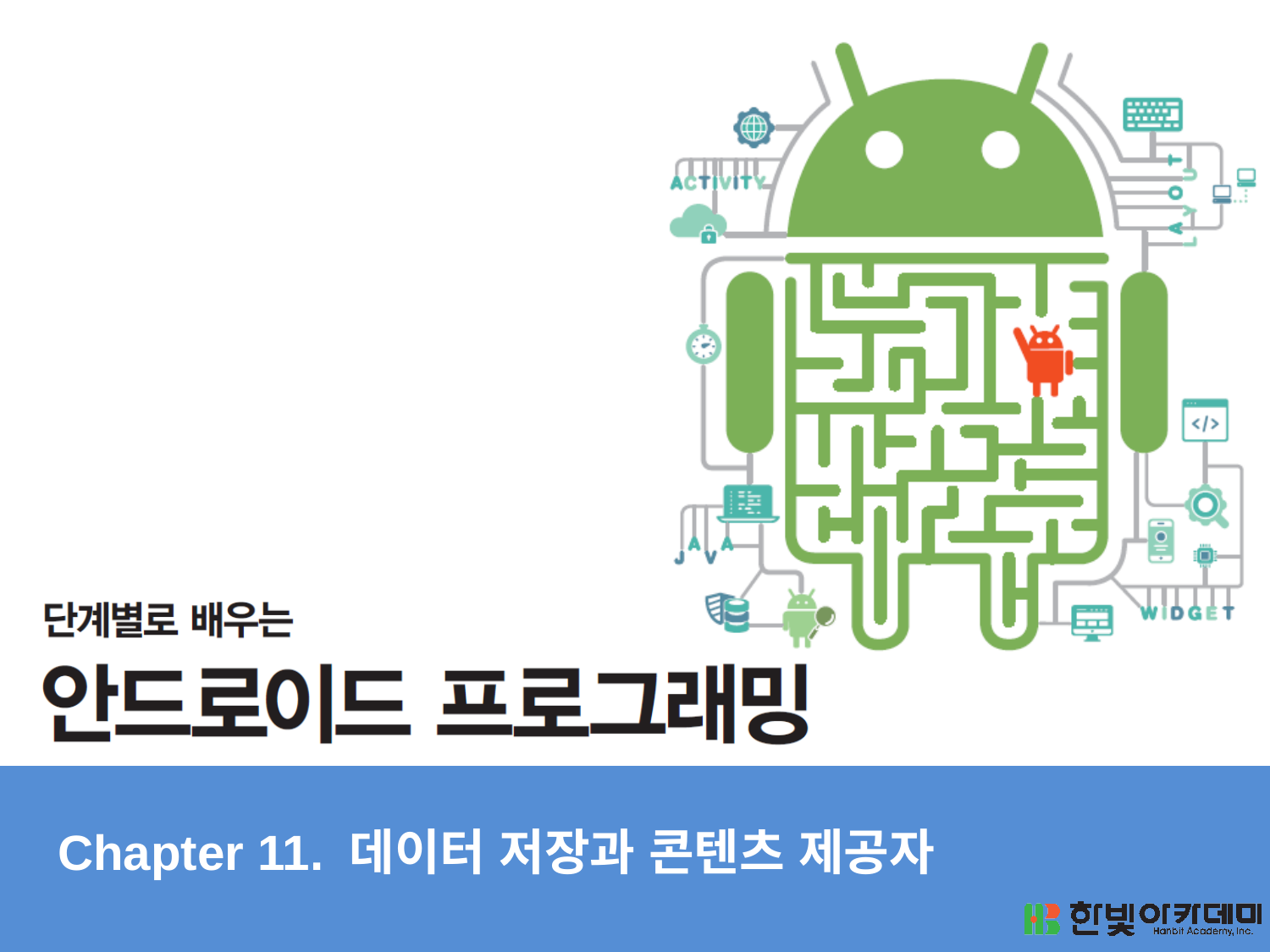

# Chapter 11. 데이터 저장과 콘텐츠 제공자